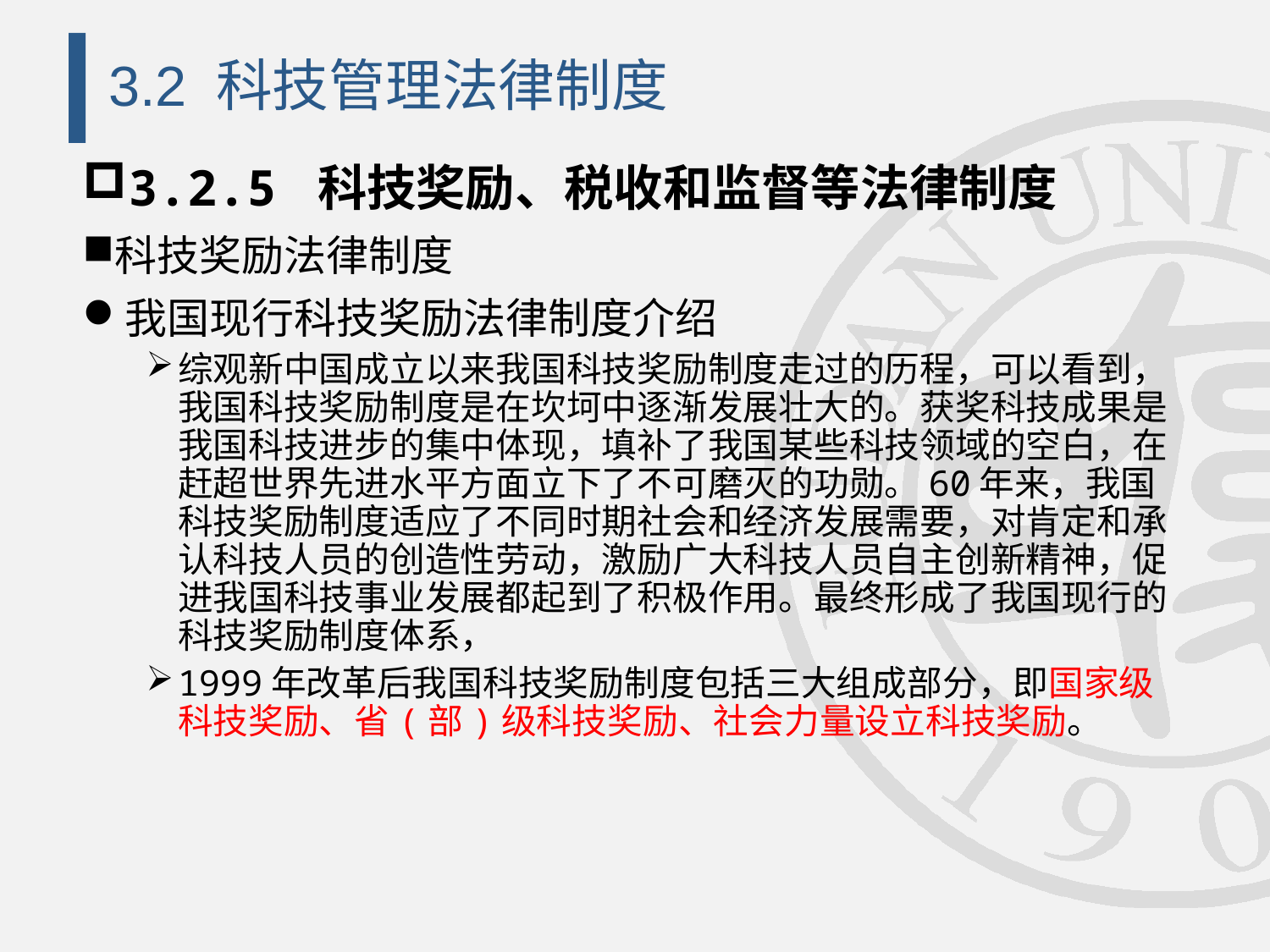

# 3.2 科技管理法律制度
3.2.5 科技奖励、税收和监督等法律制度
科技奖励法律制度
我国现行科技奖励法律制度介绍
综观新中国成立以来我国科技奖励制度走过的历程，可以看到，我国科技奖励制度是在坎坷中逐渐发展壮大的。获奖科技成果是我国科技进步的集中体现，填补了我国某些科技领域的空白，在赶超世界先进水平方面立下了不可磨灭的功勋。60年来，我国科技奖励制度适应了不同时期社会和经济发展需要，对肯定和承认科技人员的创造性劳动，激励广大科技人员自主创新精神，促进我国科技事业发展都起到了积极作用。最终形成了我国现行的科技奖励制度体系，
1999年改革后我国科技奖励制度包括三大组成部分，即国家级科技奖励、省(部)级科技奖励、社会力量设立科技奖励。